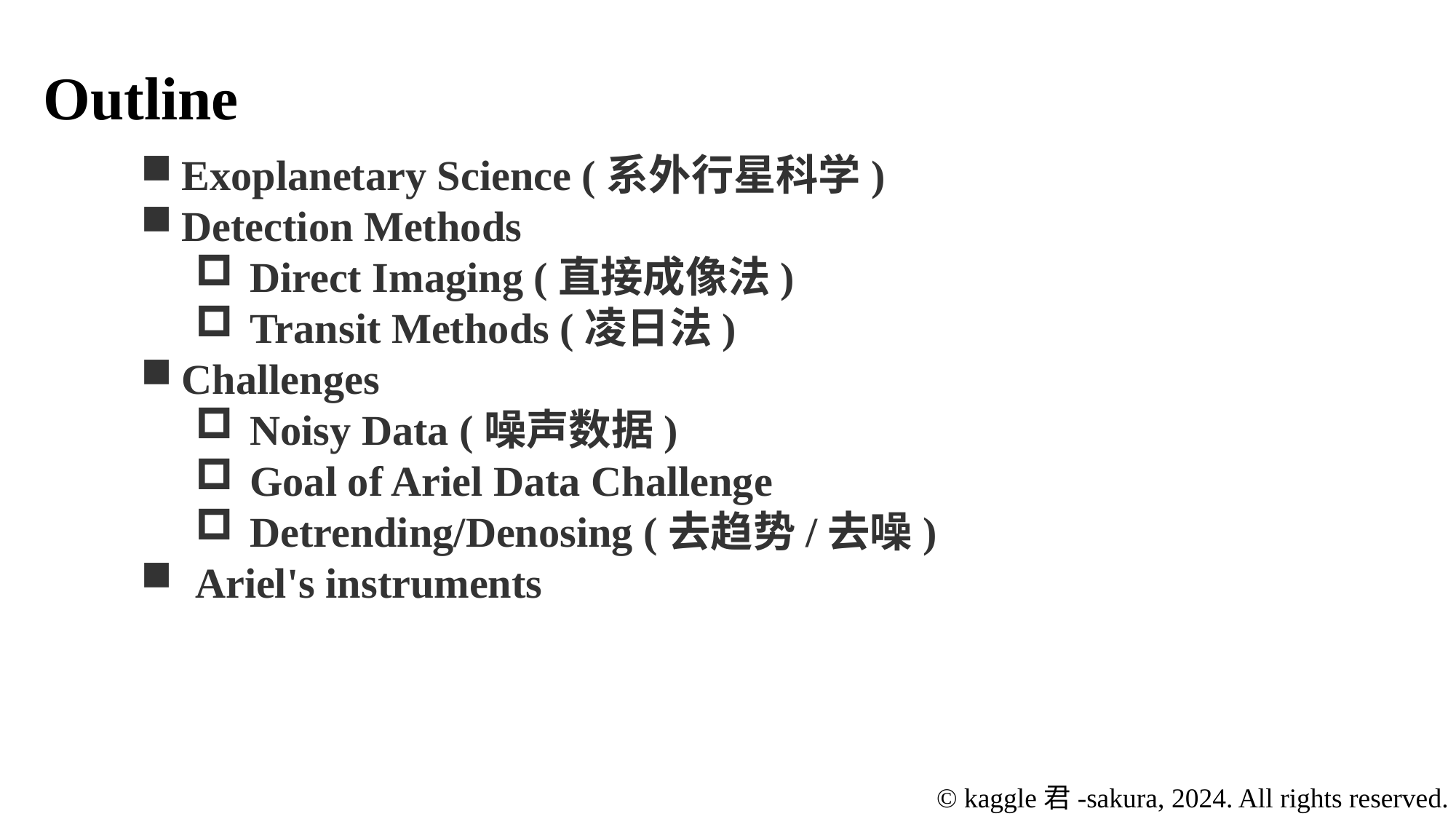

Outline
Exoplanetary Science (系外行星科学)
Detection Methods
Direct Imaging (直接成像法)
Transit Methods (凌日法)
Challenges
Noisy Data (噪声数据)
Goal of Ariel Data Challenge
Detrending/Denosing (去趋势/去噪)
Ariel's instruments
© kaggle君-sakura, 2024. All rights reserved.